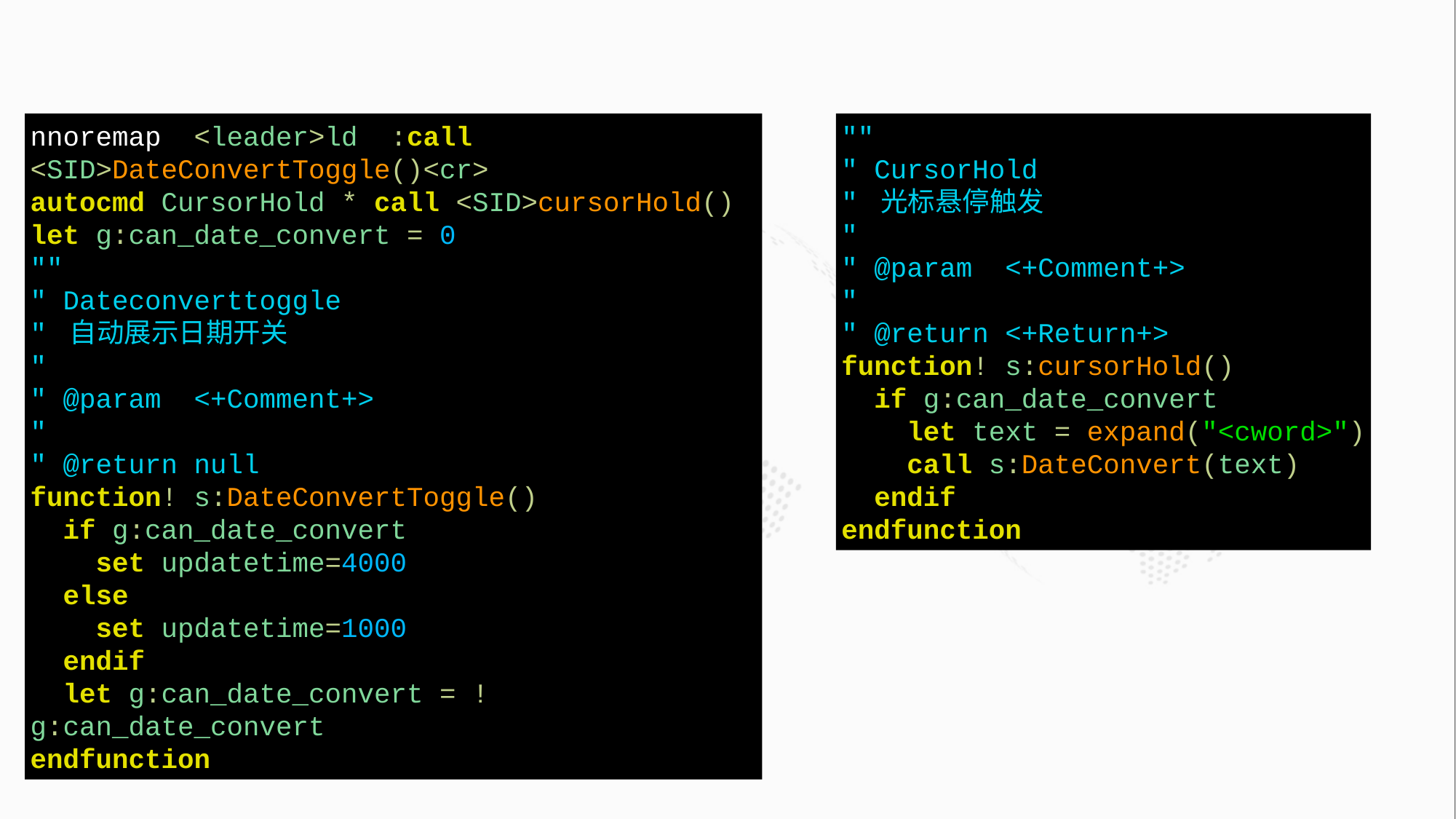

nnoremap  <leader>ld  :call <SID>DateConvertToggle()<cr>
autocmd CursorHold * call <SID>cursorHold()
let g:can_date_convert = 0
""
" Dateconverttoggle
" 自动展示日期开关
"
" @param  <+Comment+>
"
" @return null
function! s:DateConvertToggle()
  if g:can_date_convert
    set updatetime=4000
  else
    set updatetime=1000
  endif
  let g:can_date_convert = !g:can_date_convert
endfunction
""
" CursorHold
" 光标悬停触发
"
" @param  <+Comment+>
"
" @return <+Return+>
function! s:cursorHold()
  if g:can_date_convert
    let text = expand("<cword>")
    call s:DateConvert(text)
  endif
endfunction